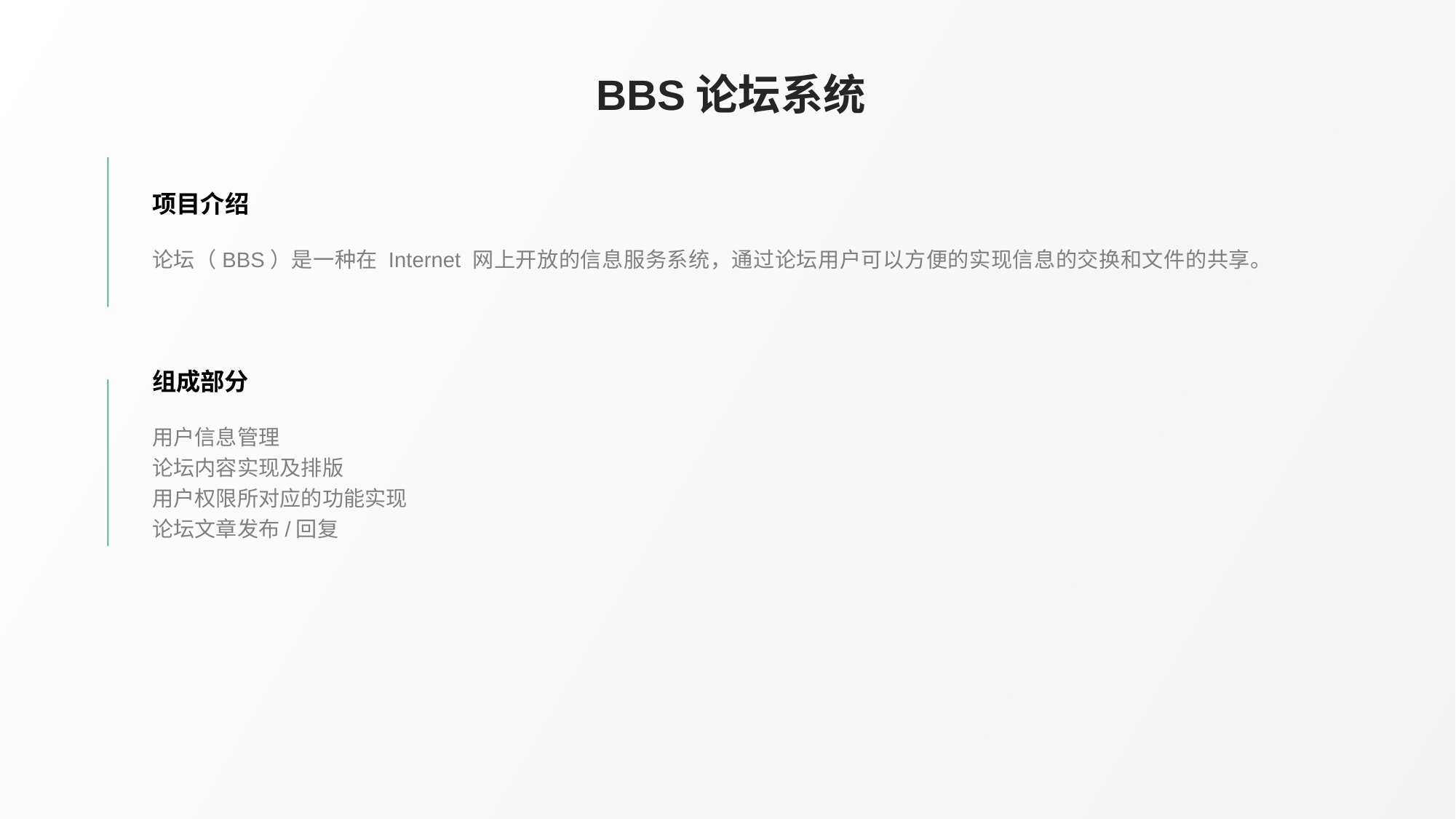

BBS论坛系统
项目介绍
论坛（BBS）是一种在 Internet 网上开放的信息服务系统，通过论坛用户可以方便的实现信息的交换和文件的共享。
组成部分
用户信息管理
论坛内容实现及排版
用户权限所对应的功能实现
论坛文章发布/回复